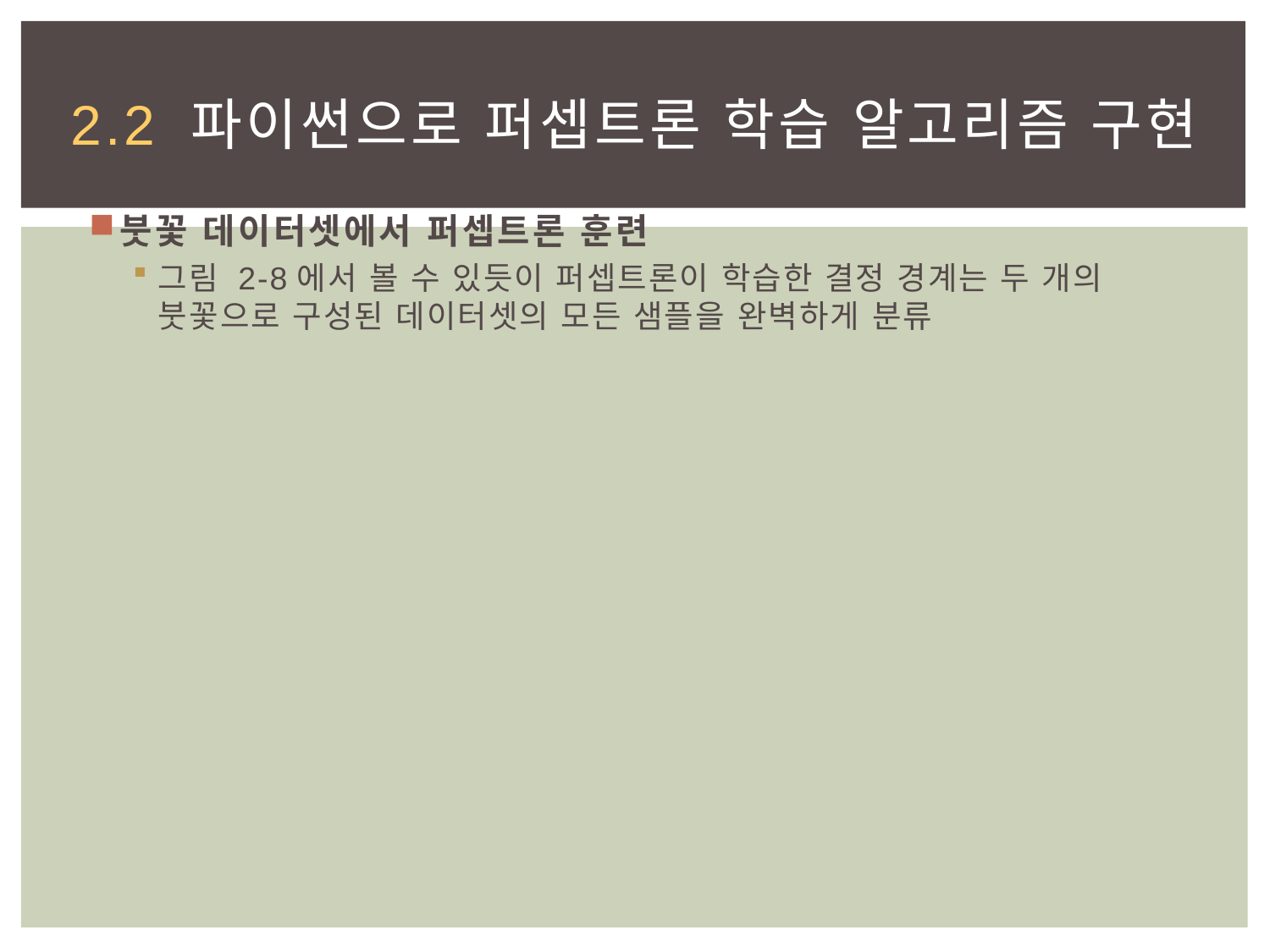

# 2.2 파이썬으로 퍼셉트론 학습 알고리즘 구현
붓꽃 데이터셋에서 퍼셉트론 훈련
그림 2-8에서 볼 수 있듯이 퍼셉트론이 학습한 결정 경계는 두 개의 붓꽃으로 구성된 데이터셋의 모든 샘플을 완벽하게 분류